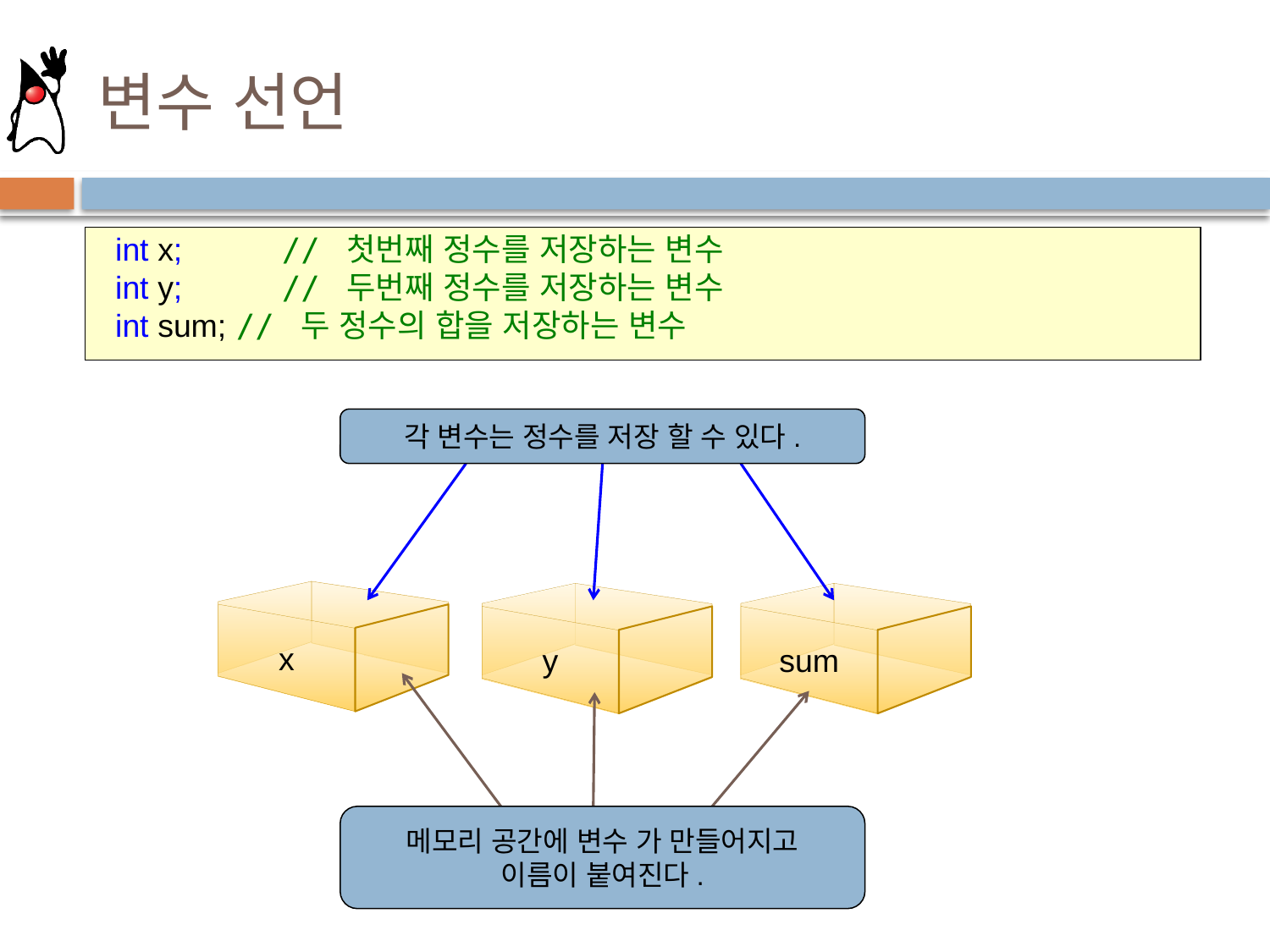

# 변수 선언
  int x;	 // 첫번째 정수를 저장하는 변수
  int y;	 // 두번째 정수를 저장하는 변수
  int sum; // 두 정수의 합을 저장하는 변수
각 변수는 정수를 저장 할 수 있다.

x

y

sum

메모리 공간에 변수 가 만들어지고
이름이 붙여진다.